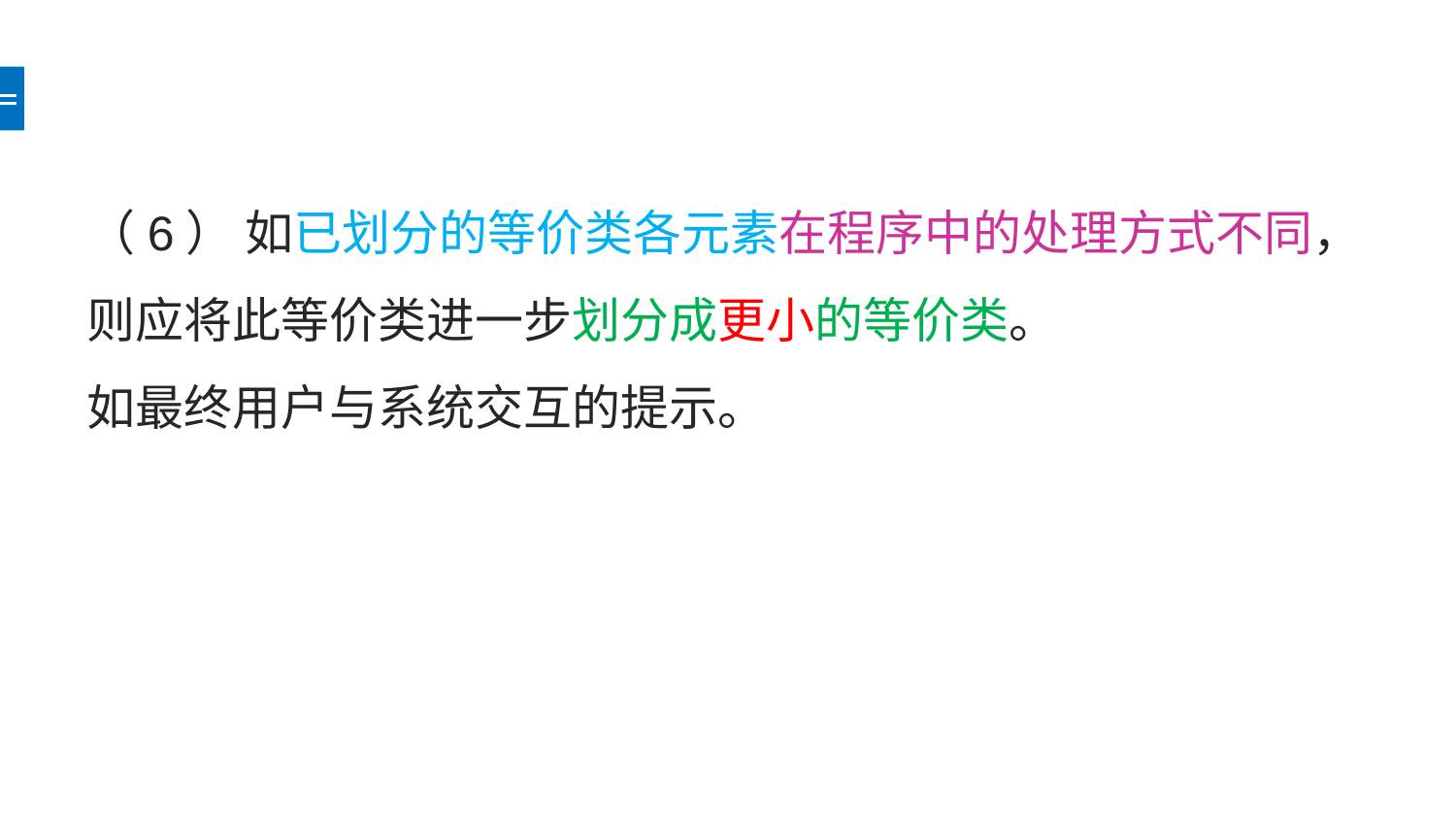

（6） 如已划分的等价类各元素在程序中的处理方式不同，则应将此等价类进一步划分成更小的等价类。
如最终用户与系统交互的提示。